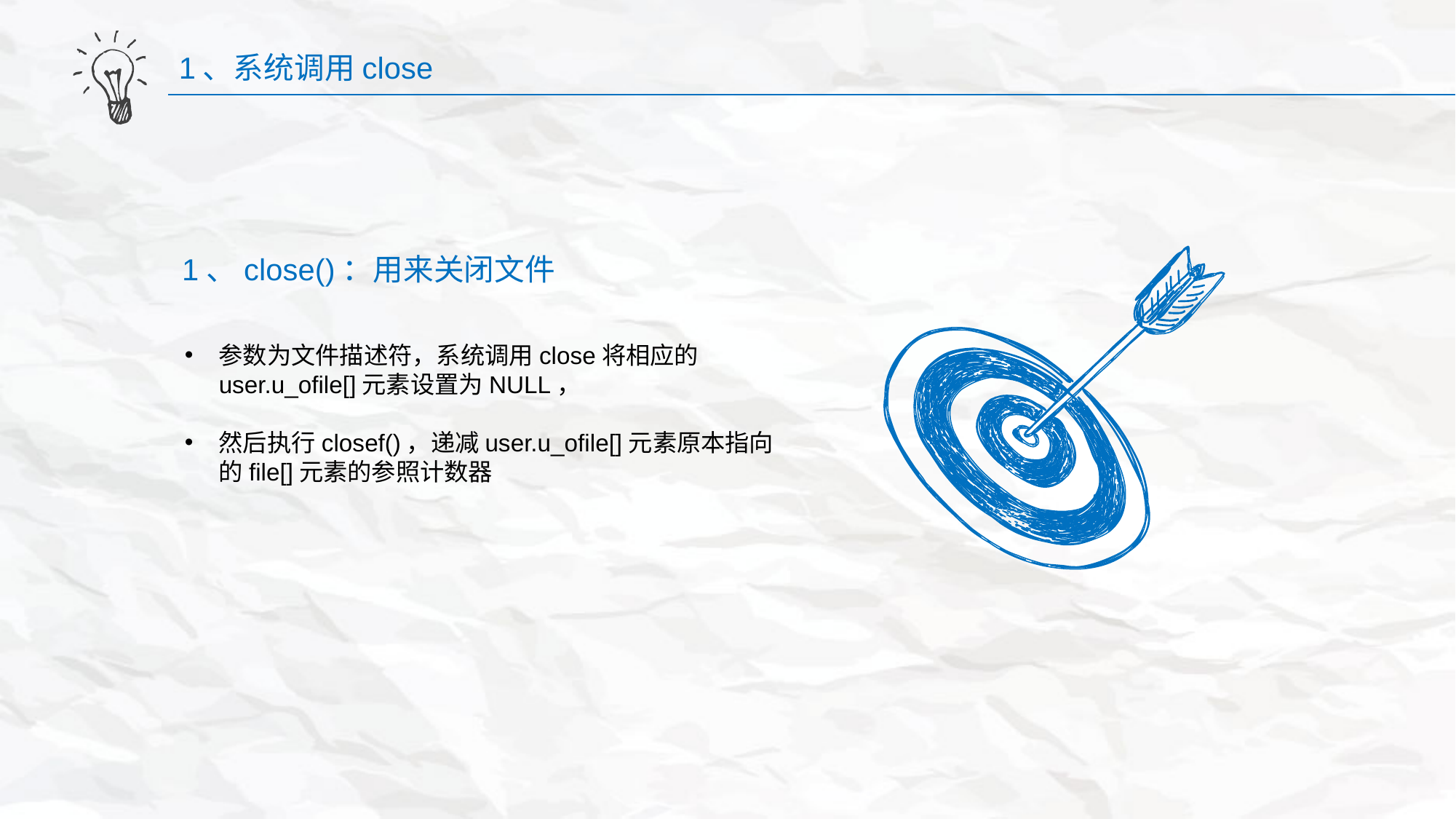

1、系统调用close
1、close()：用来关闭文件
参数为文件描述符，系统调用close将相应的user.u_ofile[]元素设置为NULL，

然后执行closef()，递减user.u_ofile[]元素原本指向的file[]元素的参照计数器